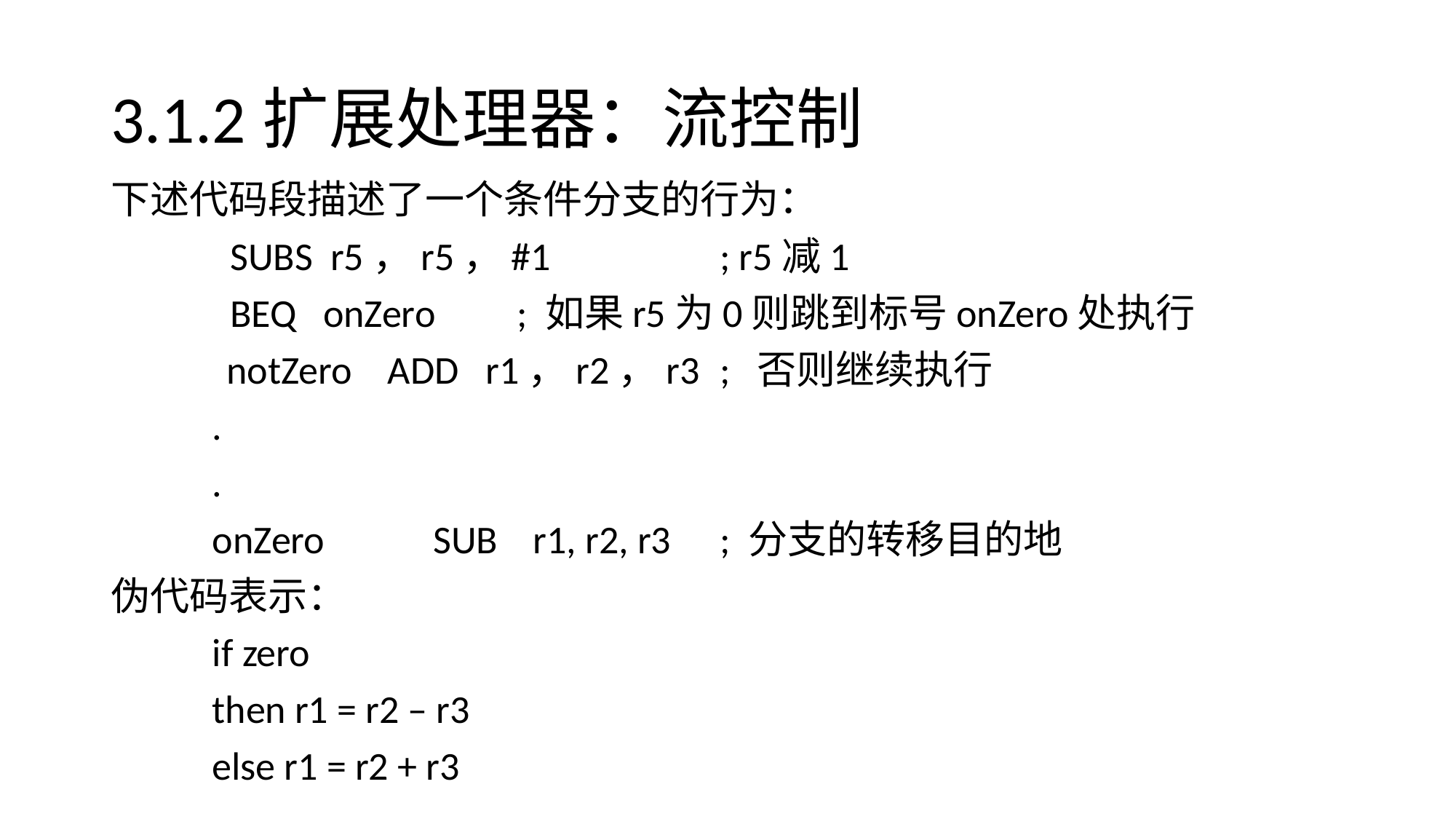

# 3.1.2扩展处理器：流控制
下述代码段描述了一个条件分支的行为：
		  SUBS  r5，r5，#1		; r5减1
		  BEQ   onZero			; 如果r5为0则跳到标号onZero处执行
             notZero    ADD   r1，r2，r3		;  否则继续执行
			.
			.
	onZero 	  SUB    r1, r2, r3			; 分支的转移目的地
伪代码表示：
	if zero
	then r1 = r2 – r3
	else r1 = r2 + r3